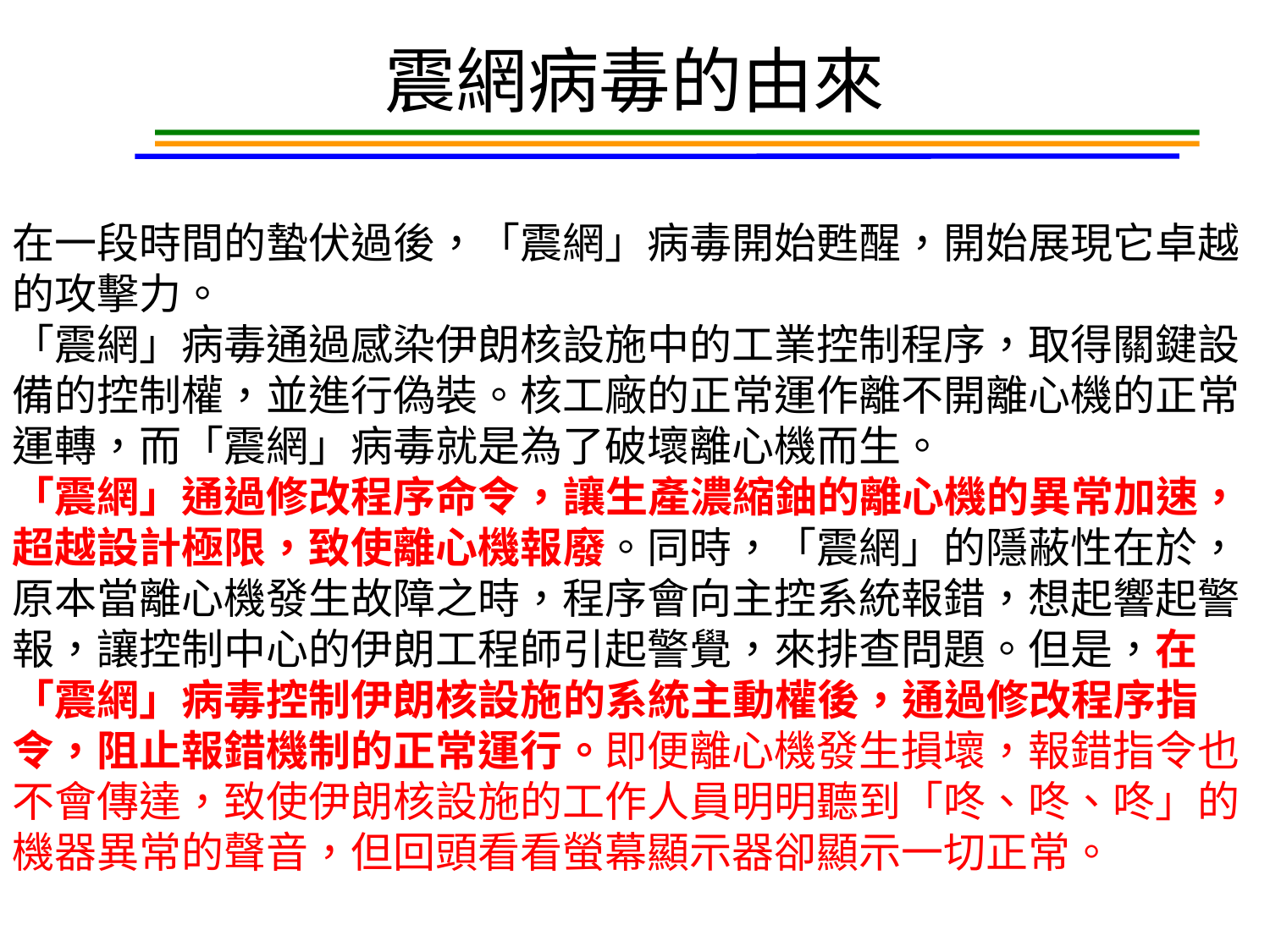

# 震網病毒的由來

在一段時間的蟄伏過後，「震網」病毒開始甦醒，開始展現它卓越的攻擊力。
「震網」病毒通過感染伊朗核設施中的工業控制程序，取得關鍵設備的控制權，並進行偽裝。核工廠的正常運作離不開離心機的正常運轉，而「震網」病毒就是為了破壞離心機而生。
「震網」通過修改程序命令，讓生產濃縮鈾的離心機的異常加速，超越設計極限，致使離心機報廢。同時，「震網」的隱蔽性在於，原本當離心機發生故障之時，程序會向主控系統報錯，想起響起警報，讓控制中心的伊朗工程師引起警覺，來排查問題。但是，在「震網」病毒控制伊朗核設施的系統主動權後，通過修改程序指令，阻止報錯機制的正常運行。即便離心機發生損壞，報錯指令也不會傳達，致使伊朗核設施的工作人員明明聽到「咚、咚、咚」的機器異常的聲音，但回頭看看螢幕顯示器卻顯示一切正常。